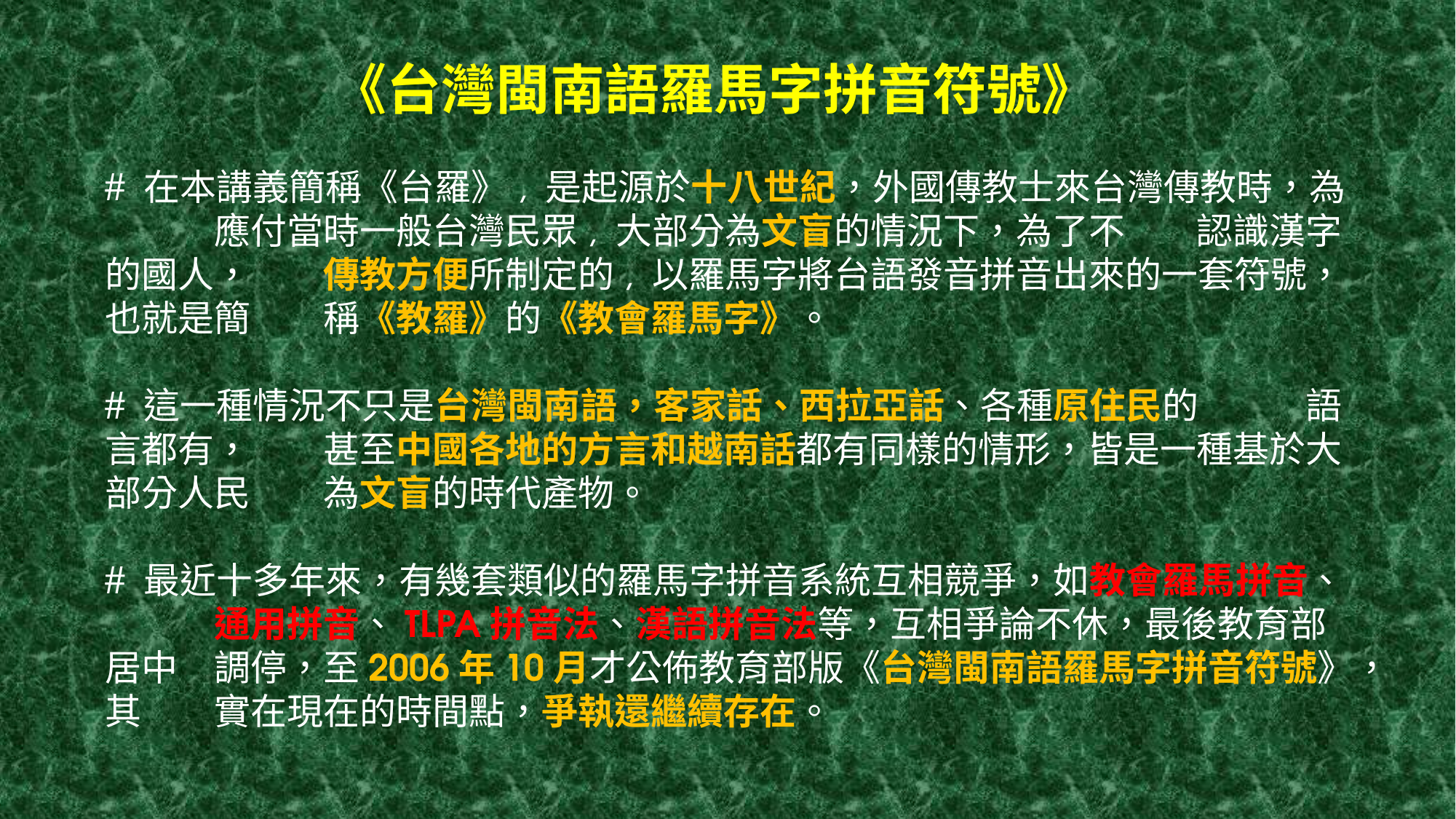

# 《台灣閩南語羅馬字拼音符號》 # 在本講義簡稱《台羅》, 是起源於十八世紀，外國傳教士來台灣傳教時，為	應付當時一般台灣民眾, 大部分為文盲的情況下，為了不	認識漢字的國人，	傳教方便所制定的, 以羅馬字將台語發音拼音出來的一套符號，也就是簡 	稱《教羅》的《教會羅馬字》。 # 這一種情況不只是台灣閩南語，客家話、西拉亞話、各種原住民的	語言都有，	甚至中國各地的方言和越南話都有同樣的情形，皆是一種基於大部分人民 	為文盲的時代產物。 # 最近十多年來，有幾套類似的羅馬字拼音系統互相競爭，如教會羅馬拼音、	通用拼音、TLPA拼音法、漢語拼音法等，互相爭論不休，最後教育部居中	調停，至2006年10月才公佈教育部版《台灣閩南語羅馬字拼音符號》，其	實在現在的時間點，爭執還繼續存在。